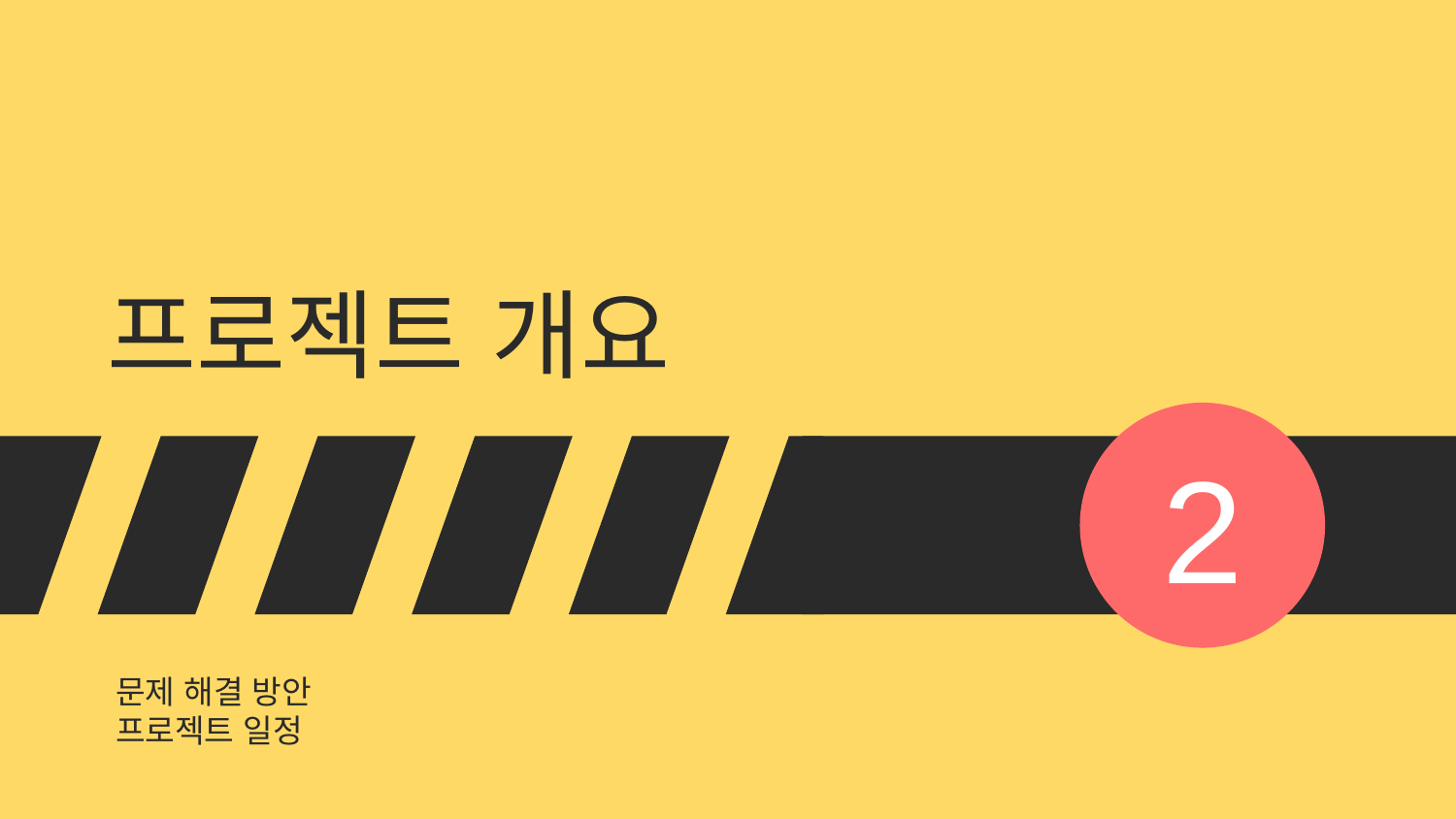

# 프로젝트 개요

2
문제 해결 방안
프로젝트 일정